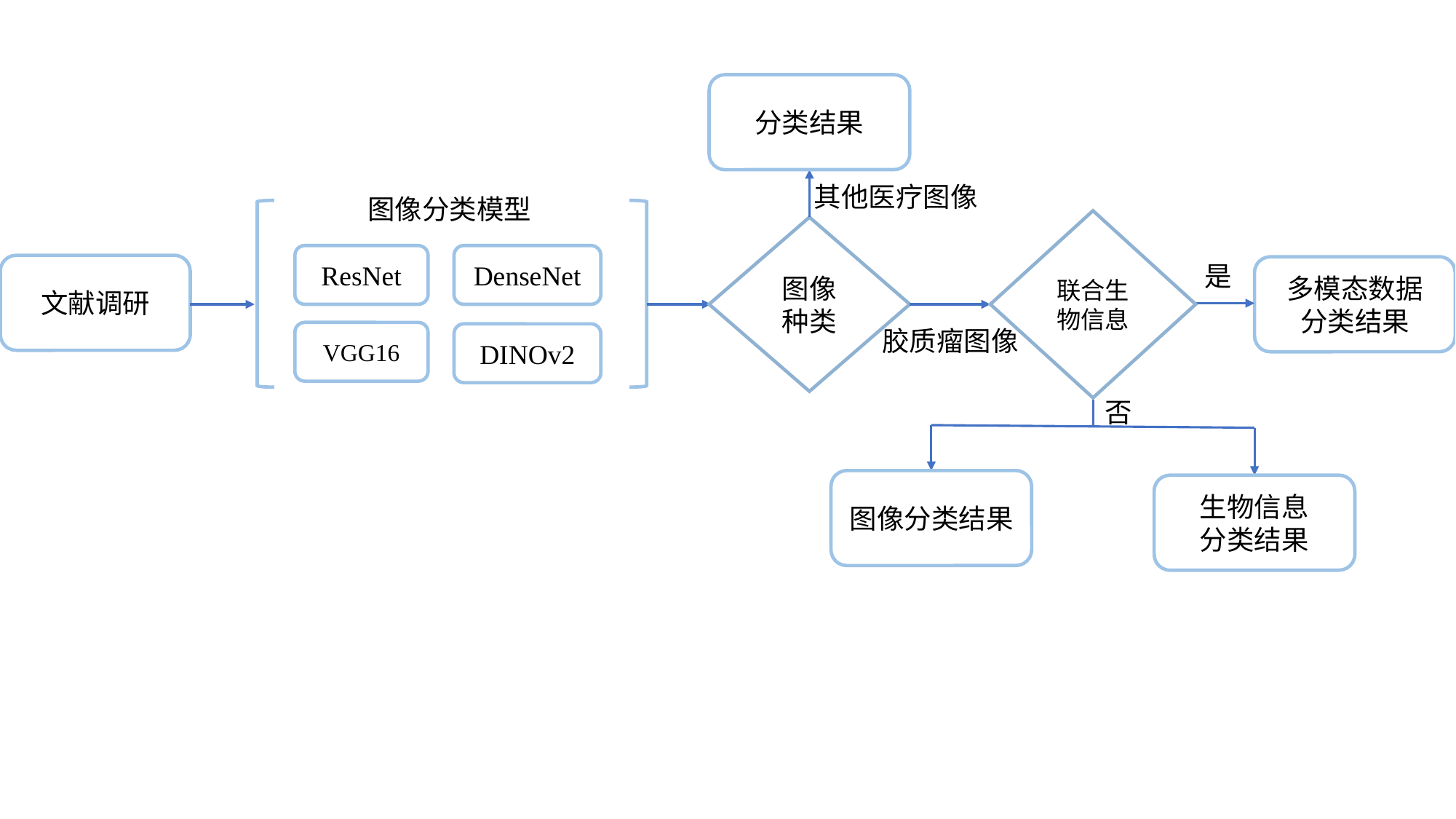

分类结果
其他医疗图像
图像分类模型

联合生物信息
图像种类
ResNet
DenseNet
是
文献调研
多模态数据
分类结果
胶质瘤图像
VGG16
DINOv2
否
图像分类结果
生物信息
分类结果